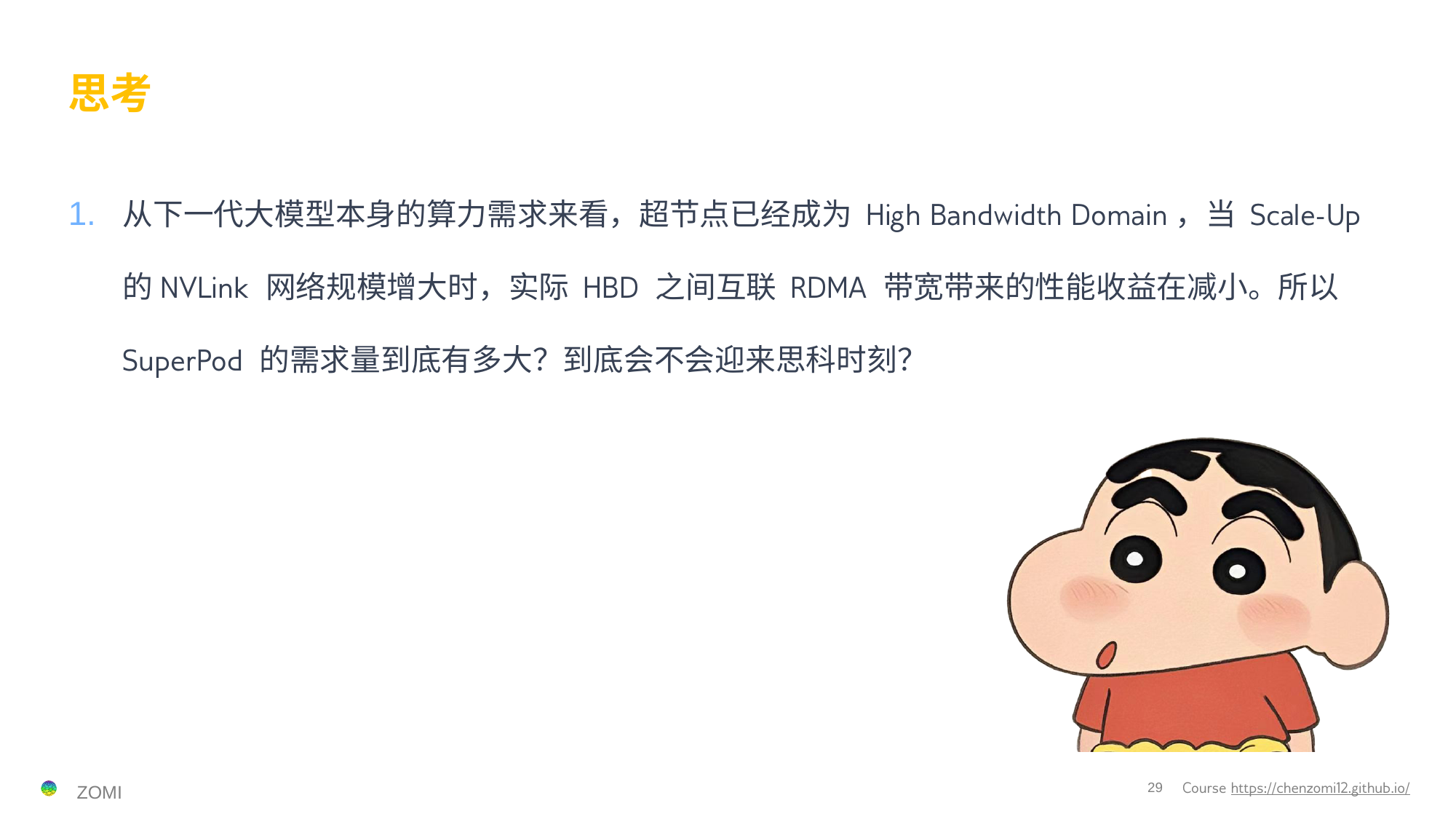

# 思考
从下一代大模型本身的算力需求来看，超节点已经成为 High Bandwidth Domain，当 Scale-Up 的NVLink 网络规模增大时，实际 HBD 之间互联 RDMA 带宽带来的性能收益在减小。所以 SuperPod 的需求量到底有多大？到底会不会迎来思科时刻？